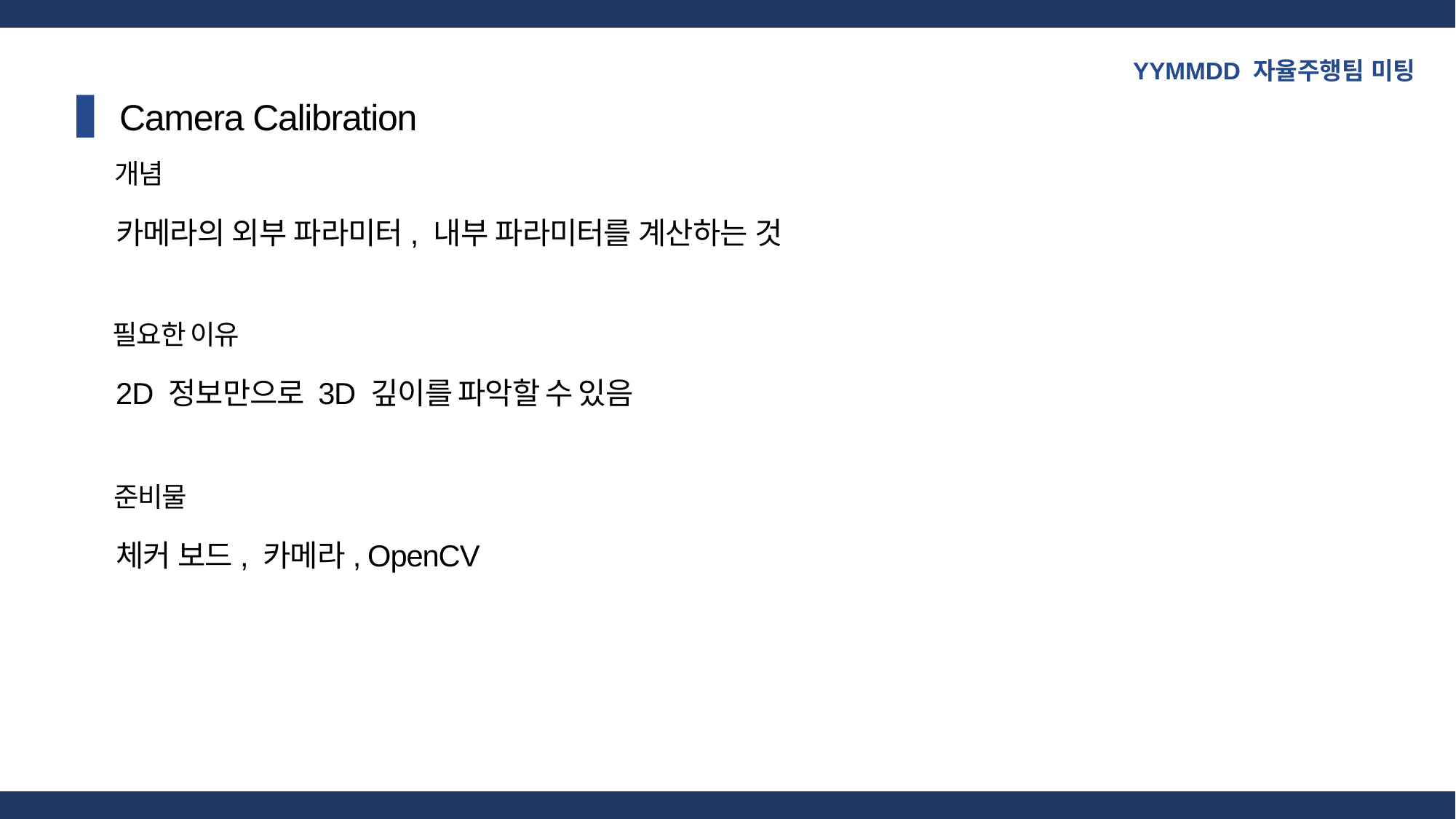

YYMMDD 자율주행팀 미팅
Camera Calibration

개념
카메라의 외부 파라미터, 내부 파라미터를 계산하는 것
필요한 이유
2D 정보만으로 3D 깊이를 파악할 수 있음
준비물
체커 보드, 카메라, OpenCV